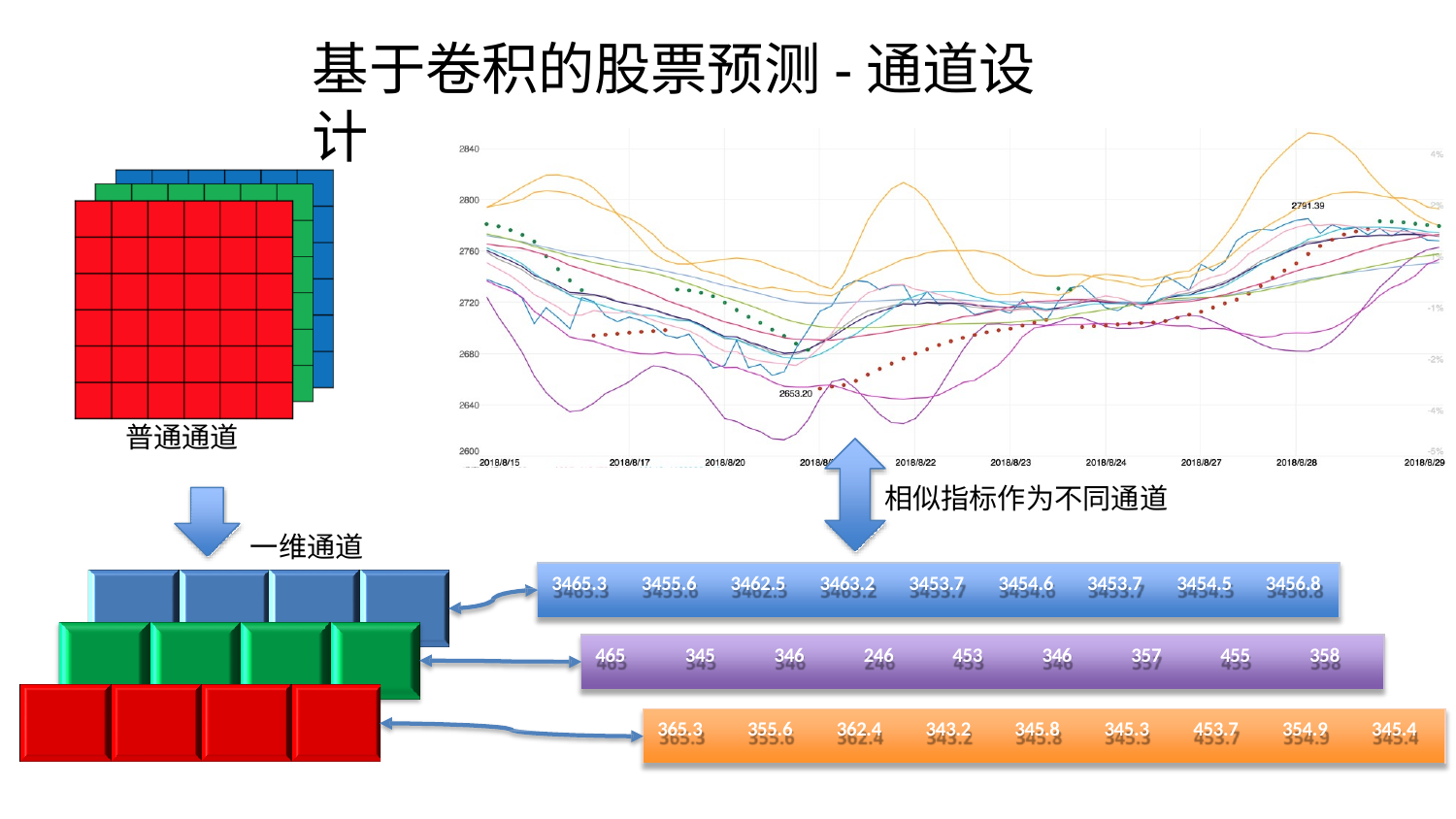

# 基于卷积的股票预测-通道设计

普通通道

相似指标作为不同通道

一维通道

| 3465.3 | 3455.6 | 3462.5 | 3463.2 | 3453.7 | 3454.6 | 3453.7 | 3454.5 | 3456.8 |
| --- | --- | --- | --- | --- | --- | --- | --- | --- |

| 465 | 345 | 346 | 246 | 453 | 346 | 357 | 455 | 358 |
| --- | --- | --- | --- | --- | --- | --- | --- | --- |

| 365.3 | 355.6 | 362.4 | 343.2 | 345.8 | 345.3 | 453.7 | 354.9 | 345.4 |
| --- | --- | --- | --- | --- | --- | --- | --- | --- |